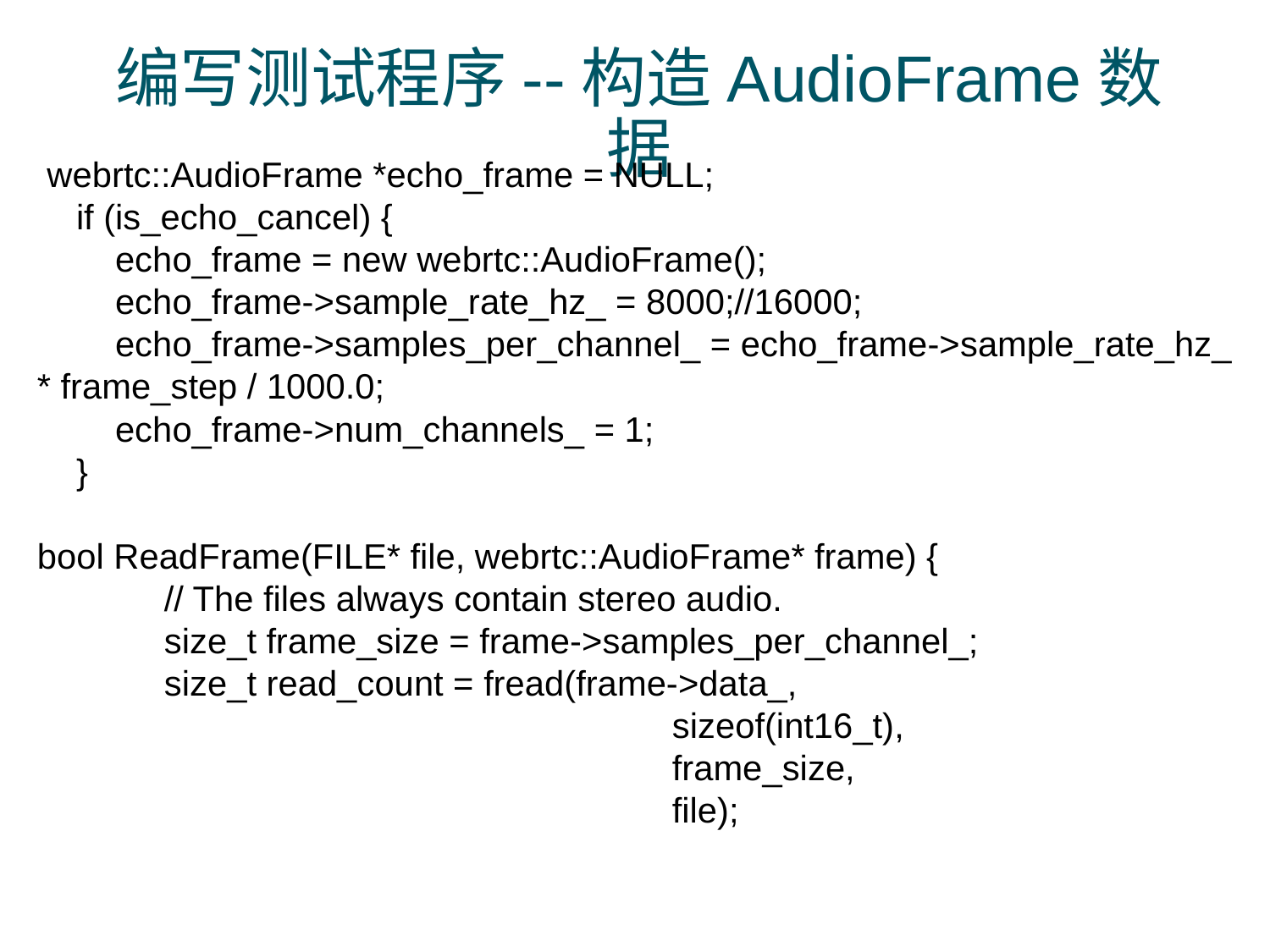

# 编写测试程序--构造AudioFrame数据
 webrtc::AudioFrame *echo_frame = NULL;
    if (is_echo_cancel) {
        echo_frame = new webrtc::AudioFrame();
        echo_frame->sample_rate_hz_ = 8000;//16000;
        echo_frame->samples_per_channel_ = echo_frame->sample_rate_hz_ * frame_step / 1000.0;
        echo_frame->num_channels_ = 1;
    }

bool ReadFrame(FILE* file, webrtc::AudioFrame* frame) {
	// The files always contain stereo audio.
	size_t frame_size = frame->samples_per_channel_;
	size_t read_count = fread(frame->data_,
	                       			sizeof(int16_t),
	                       			frame_size,
	                       			file);